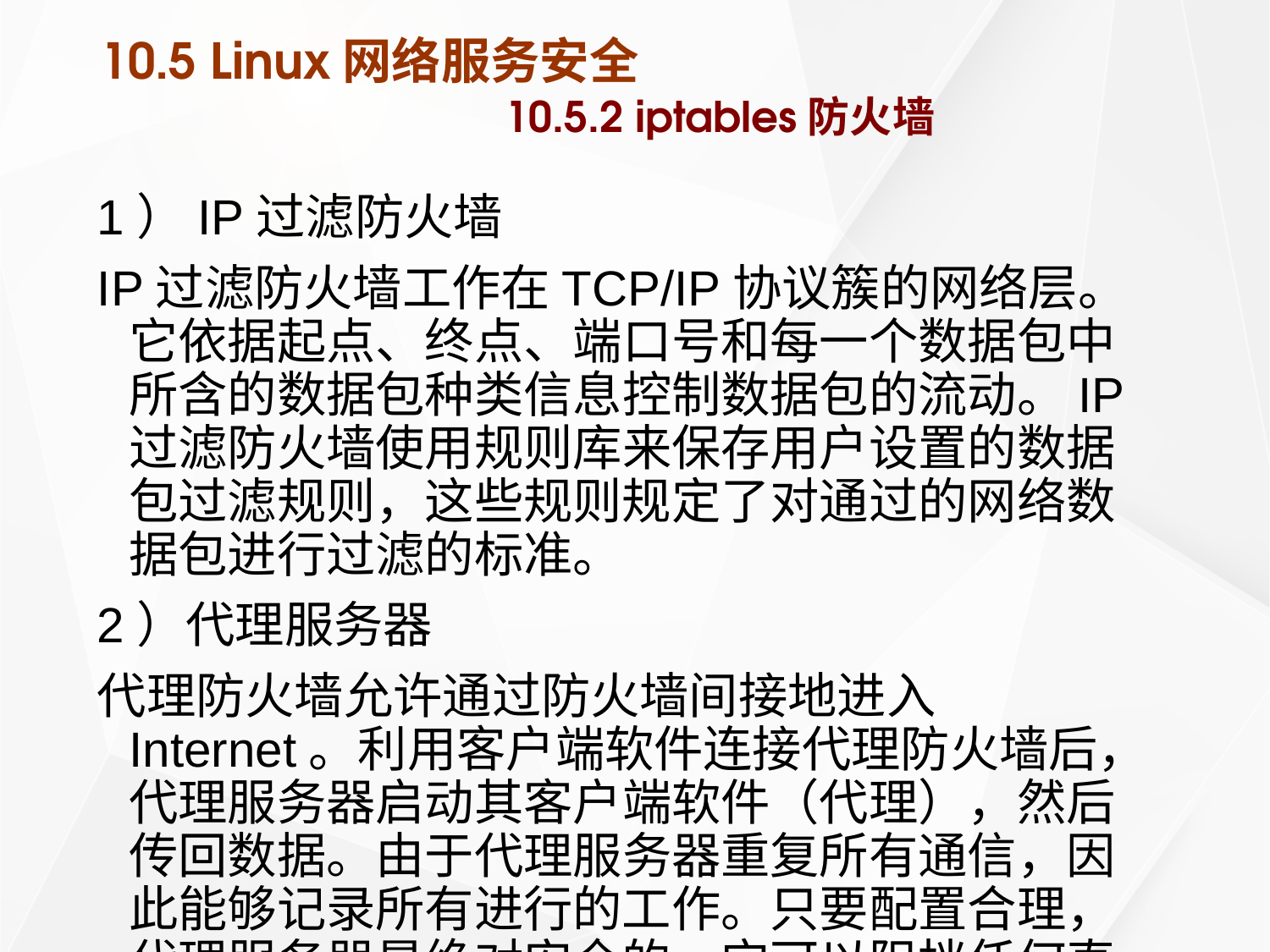

# 10.5 Linux网络服务安全 10.5.2 iptables防火墙
1）IP过滤防火墙
IP过滤防火墙工作在TCP/IP协议簇的网络层。它依据起点、终点、端口号和每一个数据包中所含的数据包种类信息控制数据包的流动。IP过滤防火墙使用规则库来保存用户设置的数据包过滤规则，这些规则规定了对通过的网络数据包进行过滤的标准。
2）代理服务器
代理防火墙允许通过防火墙间接地进入Internet。利用客户端软件连接代理防火墙后，代理服务器启动其客户端软件（代理），然后传回数据。由于代理服务器重复所有通信，因此能够记录所有进行的工作。只要配置合理，代理服务器是绝对安全的，它可以阻挡任何直接进入内网。
通常安装iptables防火墙的主机是网络的关键主机，该主机被配置了两块的网络接口卡，其中一块用于面向内网，另一块用于面向外网。